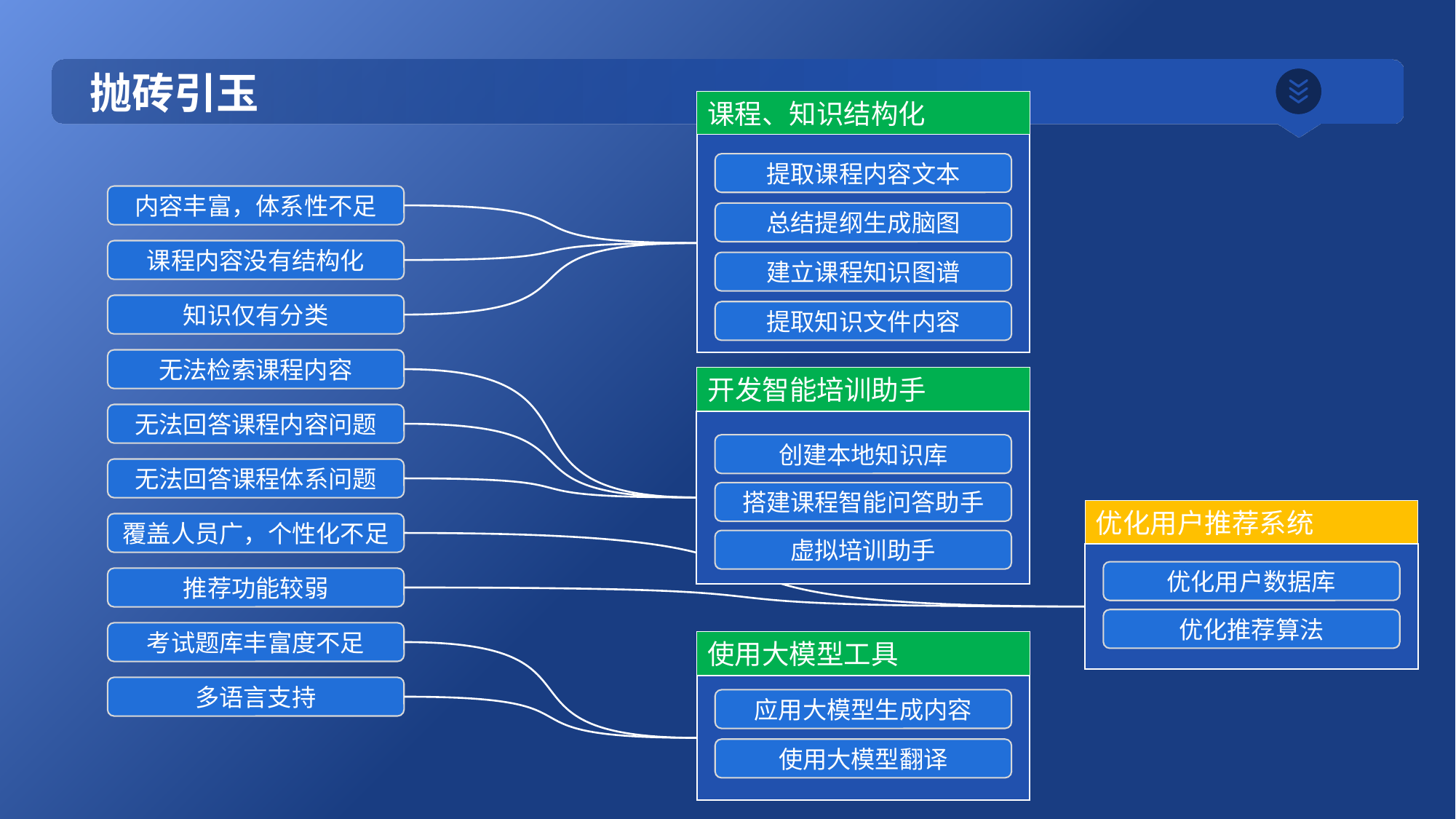

# 抛砖引玉
课程、知识结构化

提取课程内容文本
总结提纲生成脑图
建立课程知识图谱
提取知识文件内容
内容丰富，体系性不足
课程内容没有结构化
知识仅有分类
无法检索课程内容
开发智能培训助手

创建本地知识库
搭建课程智能问答助手
虚拟培训助手
无法回答课程内容问题
无法回答课程体系问题
优化用户推荐系统

优化用户数据库
优化推荐算法
覆盖人员广，个性化不足
推荐功能较弱
考试题库丰富度不足
使用大模型工具

应用大模型生成内容
使用大模型翻译
多语言支持